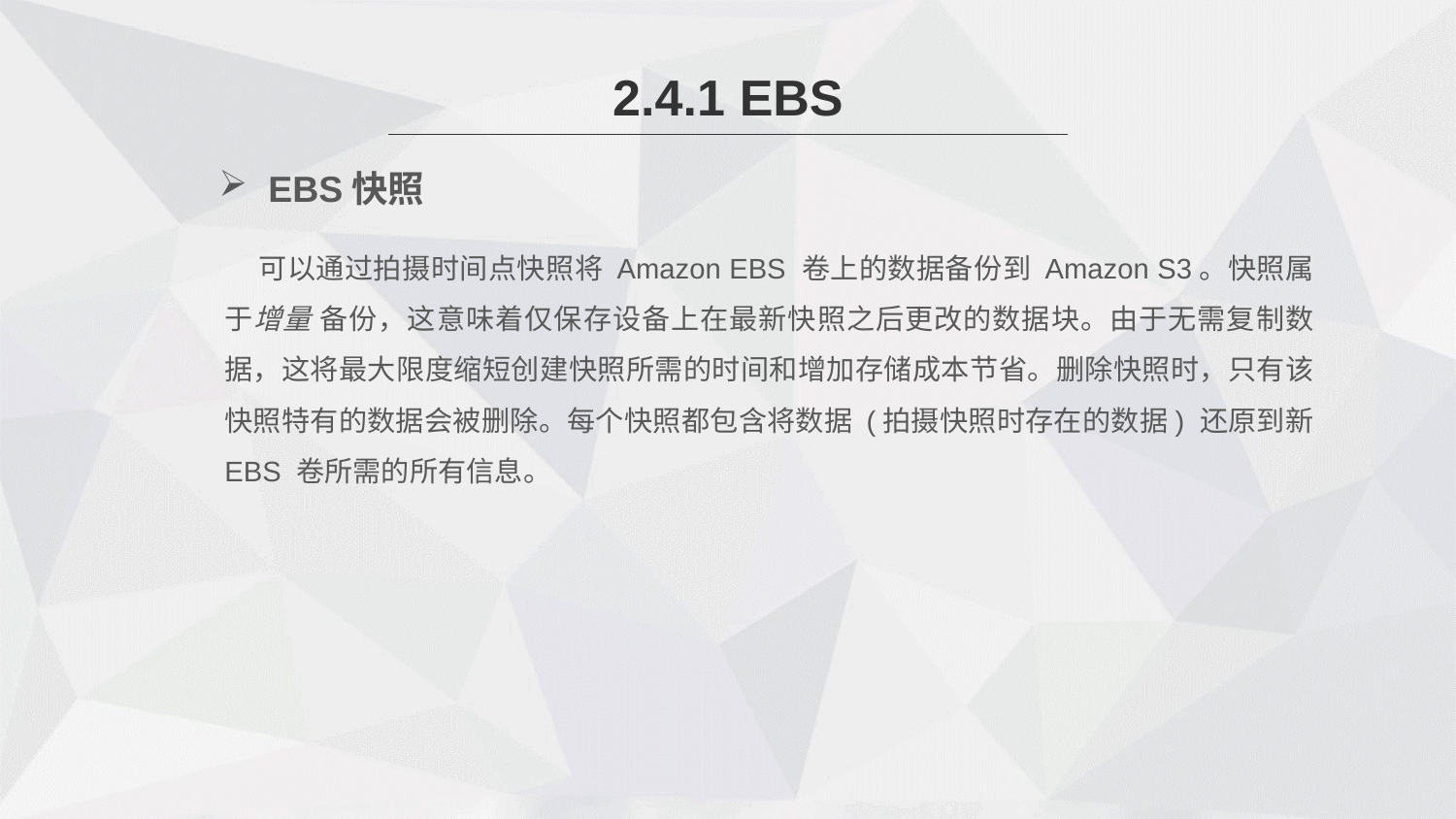

2.4.1 EBS
  EBS快照
    可以通过拍摄时间点快照将 Amazon EBS 卷上的数据备份到 Amazon S3。快照属于增量 备份，这意味着仅保存设备上在最新快照之后更改的数据块。由于无需复制数据，这将最大限度缩短创建快照所需的时间和增加存储成本节省。删除快照时，只有该快照特有的数据会被删除。每个快照都包含将数据 (拍摄快照时存在的数据) 还原到新 EBS 卷所需的所有信息。